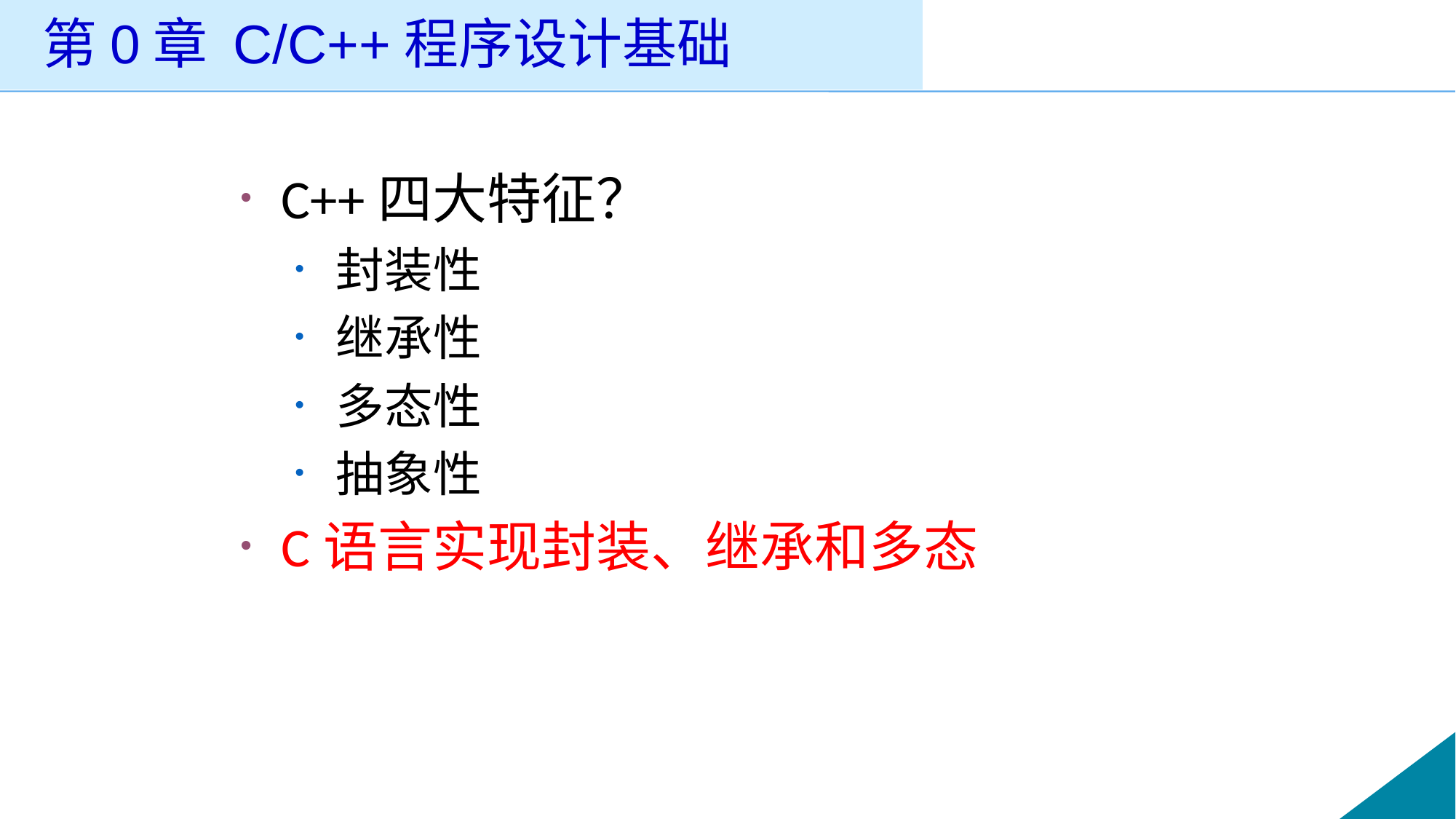

# 第0章 C/C++程序设计基础
C++四大特征？
封装性
继承性
多态性
抽象性
C语言实现封装、继承和多态